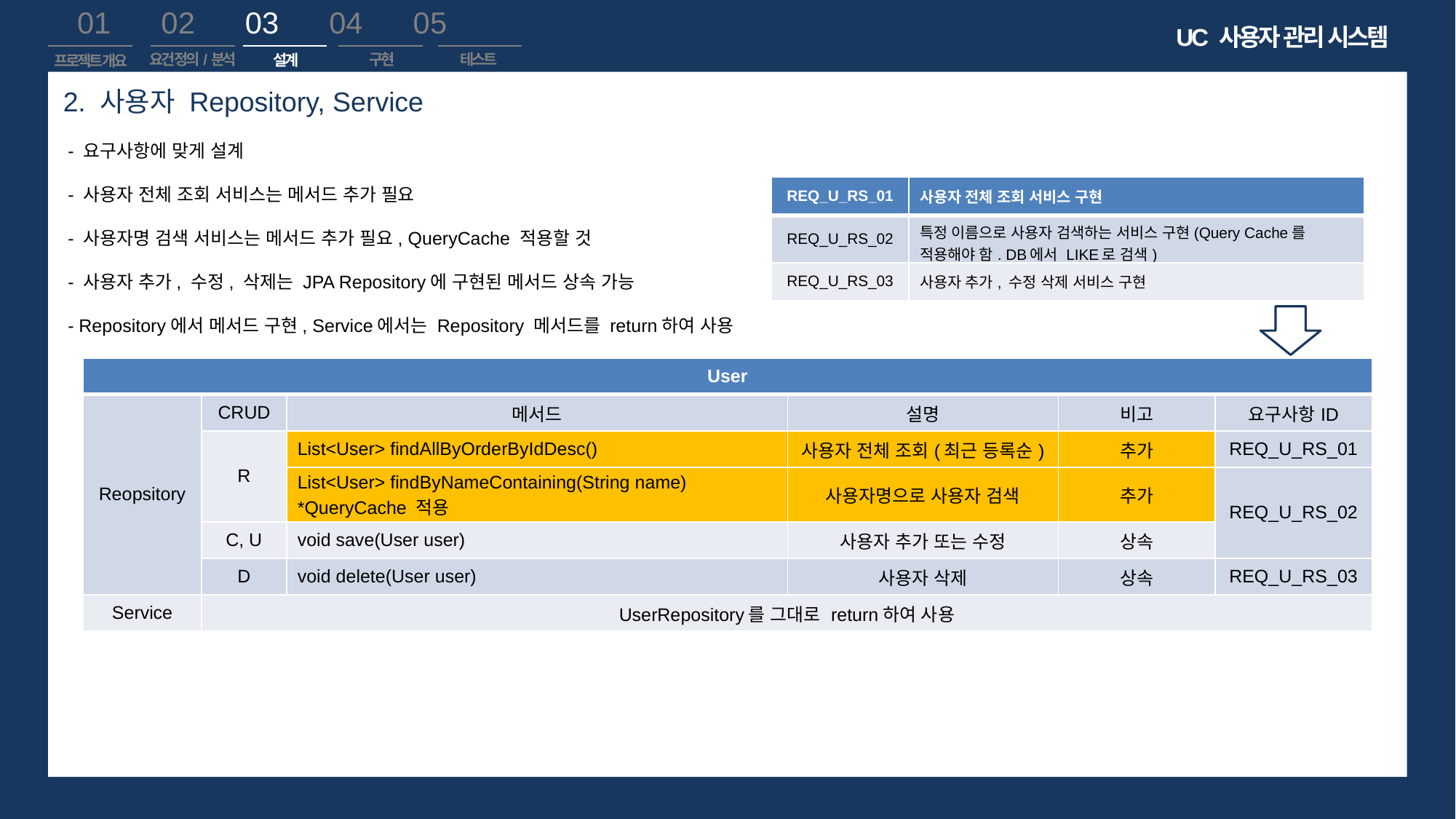

01      02      03      04      05
UC 사용자 관리 시스템
요건 정의/분석
구현
테스트
설계
프로젝트 개요

2. 사용자 Repository, Service
- 요구사항에 맞게 설계

- 사용자 전체 조회 서비스는 메서드 추가 필요

- 사용자명 검색 서비스는 메서드 추가 필요, QueryCache 적용할 것

- 사용자 추가, 수정, 삭제는 JPA Repository에 구현된 메서드 상속 가능

- Repository에서 메서드 구현, Service에서는 Repository 메서드를 return하여 사용
| REQ\_U\_RS\_01 | 사용자 전체 조회 서비스 구현 |
| --- | --- |
| REQ\_U\_RS\_02 | 특정 이름으로 사용자 검색하는 서비스 구현(Query Cache를 적용해야 함. DB에서 LIKE로 검색) |
| REQ\_U\_RS\_03 | 사용자 추가, 수정 삭제 서비스 구현 |

| User |  |  |  |  |  |
| --- | --- | --- | --- | --- | --- |
| Reopsitory | CRUD | 메서드 | 설명 | 비고 | 요구사항ID |
|  | R | List<User> findAllByOrderByIdDesc() | 사용자 전체 조회(최근 등록순) | 추가 | REQ\_U\_RS\_01 |
|  |  | List<User> findByNameContaining(String name) \*QueryCache 적용 | 사용자명으로 사용자 검색 | 추가 | REQ\_U\_RS\_02 |
|  | C, U | void save(User user) | 사용자 추가 또는 수정 | 상속 |  |
|  | D | void delete(User user) | 사용자 삭제 | 상속 | REQ\_U\_RS\_03 |
| Service | UserRepository를 그대로 return하여 사용 |  |  |  |  |